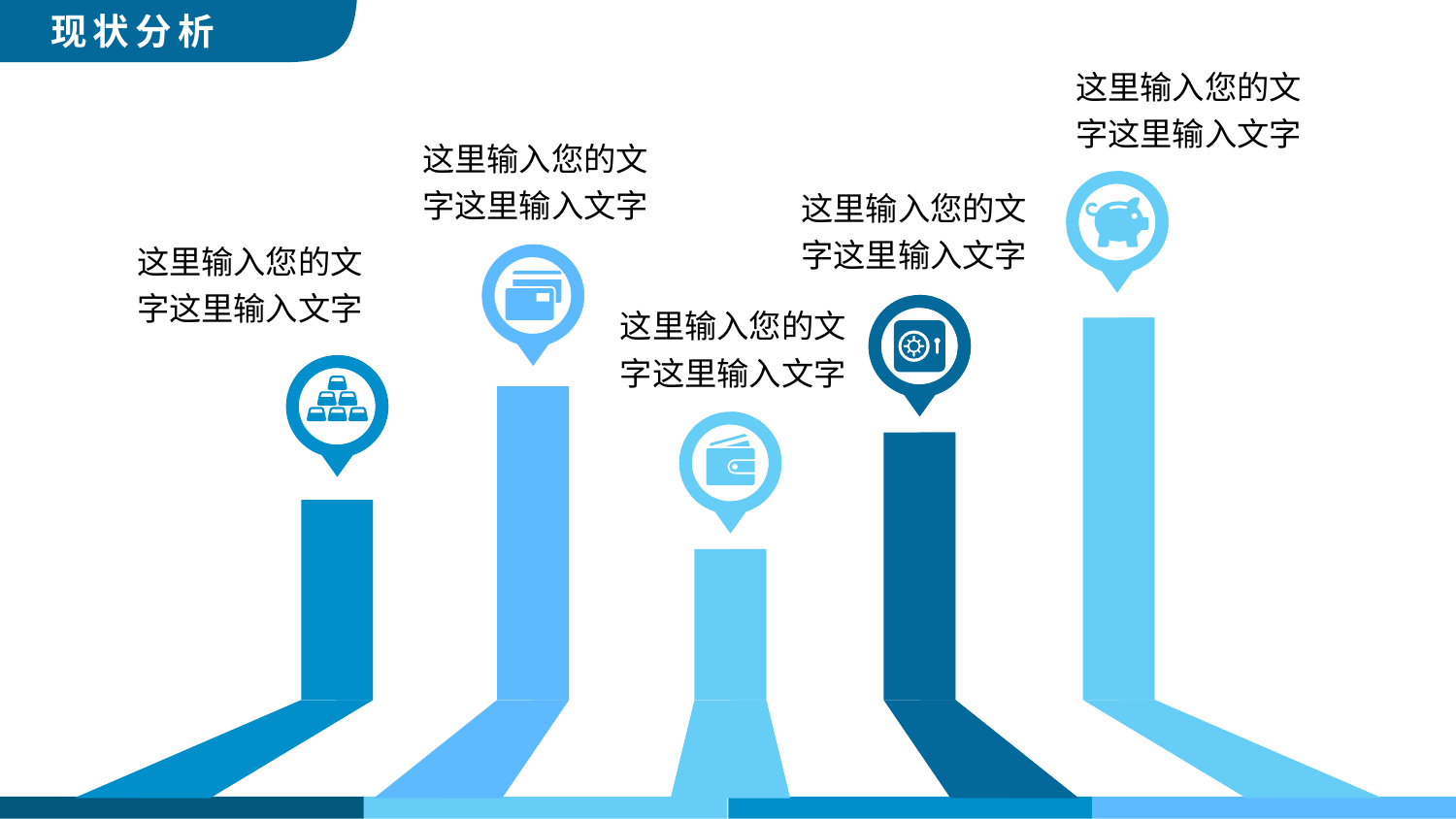

现状分析
这里输入您的文字这里输入文字
这里输入您的文字这里输入文字

这里输入您的文字这里输入文字
这里输入您的文字这里输入文字

这里输入您的文字这里输入文字